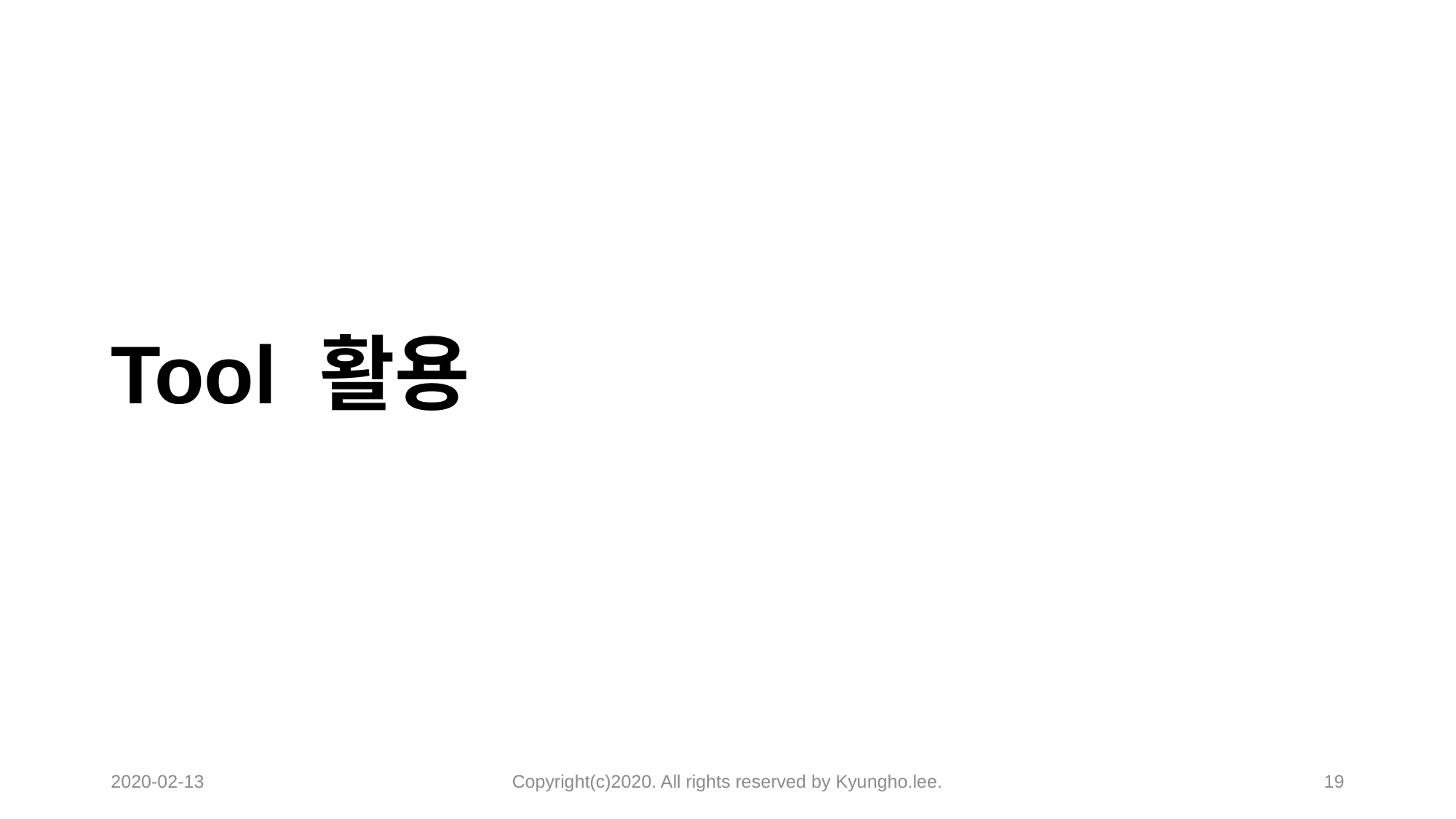

Tool 활용
2020-02-13
Copyright(c)2020. All rights reserved by Kyungho.lee.
19